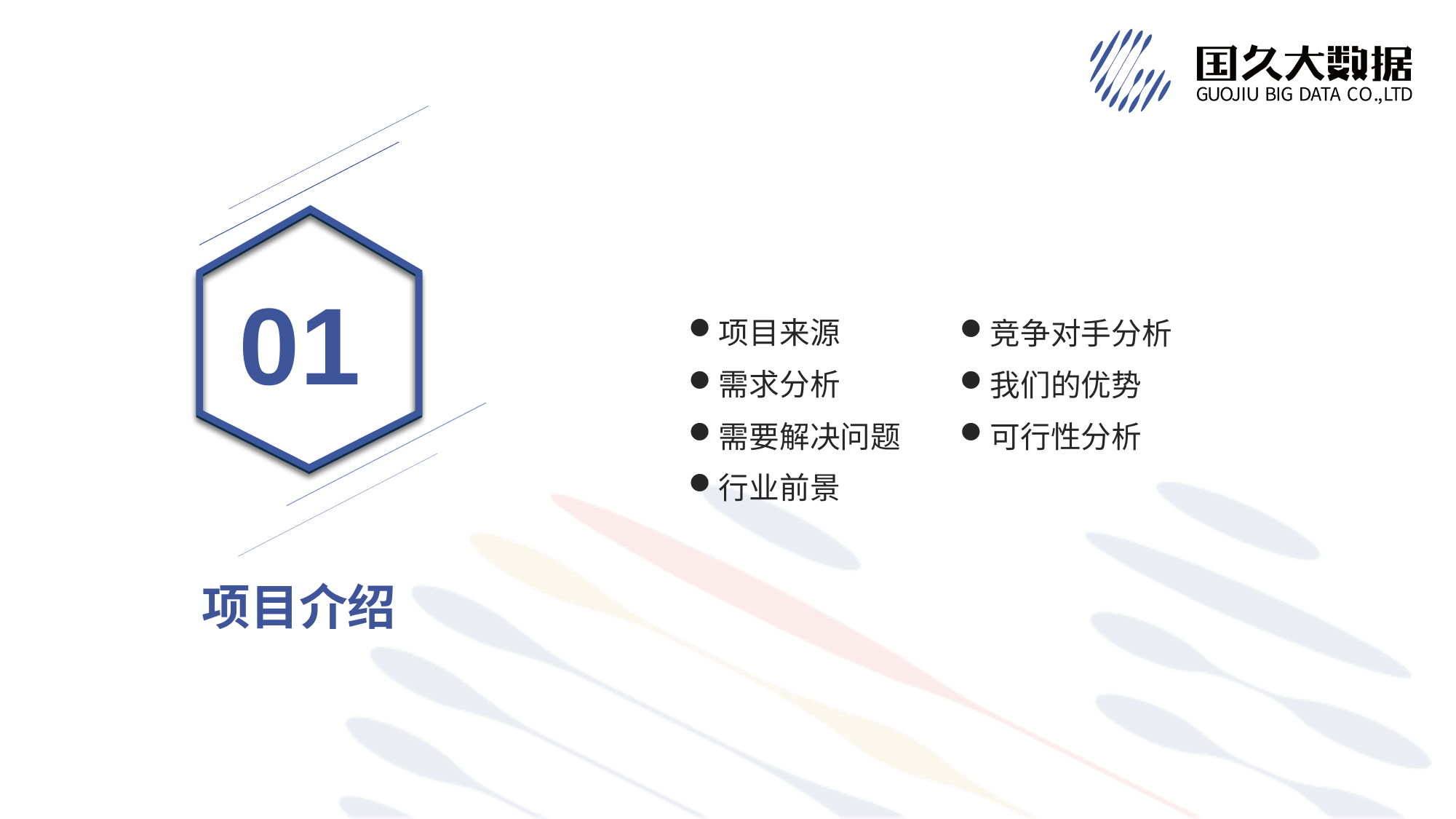

01
项目介绍
项目来源
需求分析
需要解决问题
行业前景
竞争对手分析
我们的优势
可行性分析